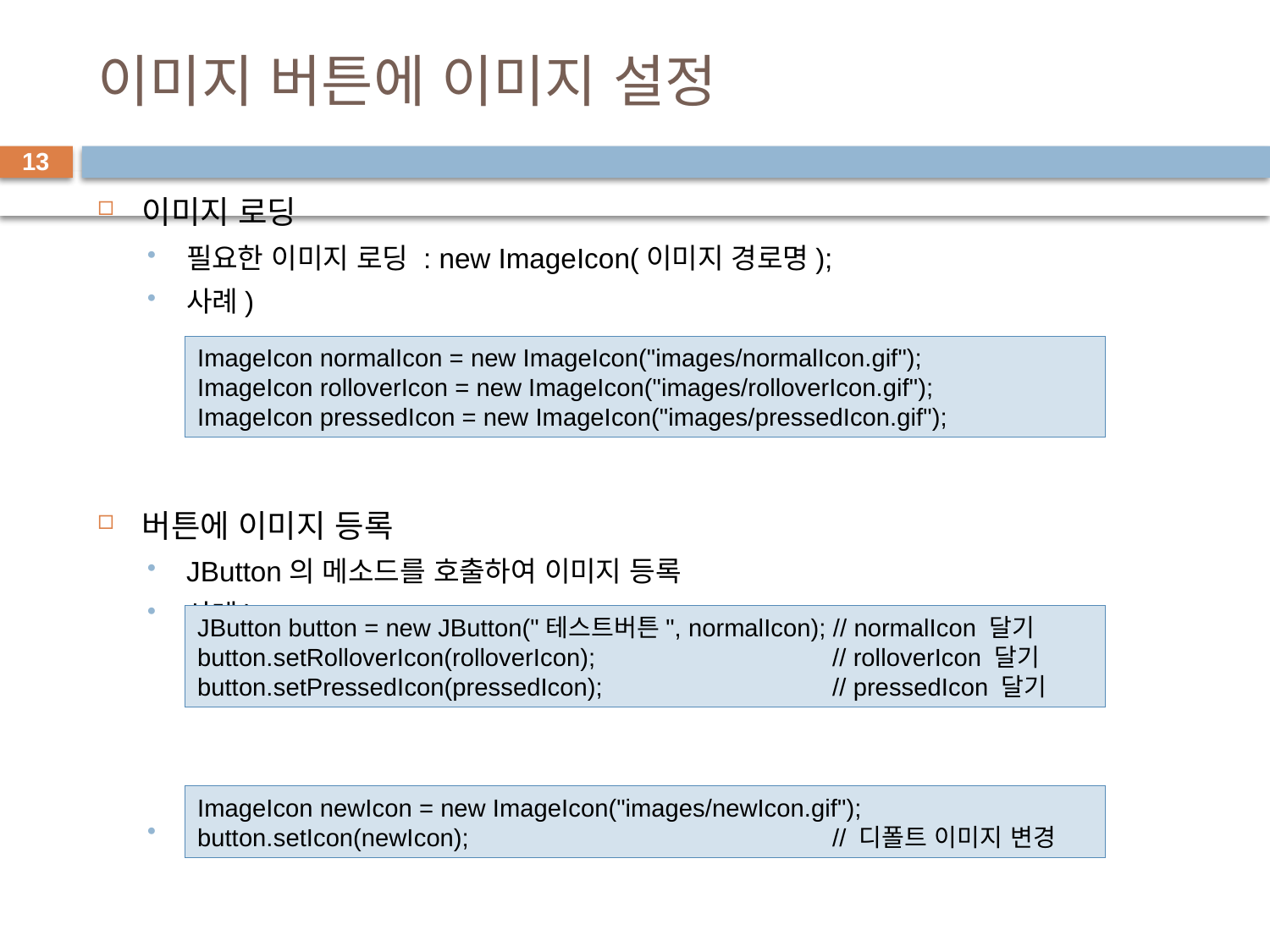

# 이미지 버튼에 이미지 설정
13
이미지 로딩
필요한 이미지 로딩 : new ImageIcon(이미지 경로명);
사례)

버튼에 이미지 등록
JButton의 메소드를 호출하여 이미지 등록
사례)

실행 중에 normal 이미지(디폴트 이미지) 교체 사례

ImageIcon normalIcon = new ImageIcon("images/normalIcon.gif");
ImageIcon rolloverIcon = new ImageIcon("images/rolloverIcon.gif");
ImageIcon pressedIcon = new ImageIcon("images/pressedIcon.gif");
JButton button = new JButton("테스트버튼", normalIcon); // normalIcon 달기
button.setRolloverIcon(rolloverIcon); 		// rolloverIcon 달기
button.setPressedIcon(pressedIcon); 		// pressedIcon 달기
ImageIcon newIcon = new ImageIcon("images/newIcon.gif");
button.setIcon(newIcon); 			// 디폴트 이미지 변경